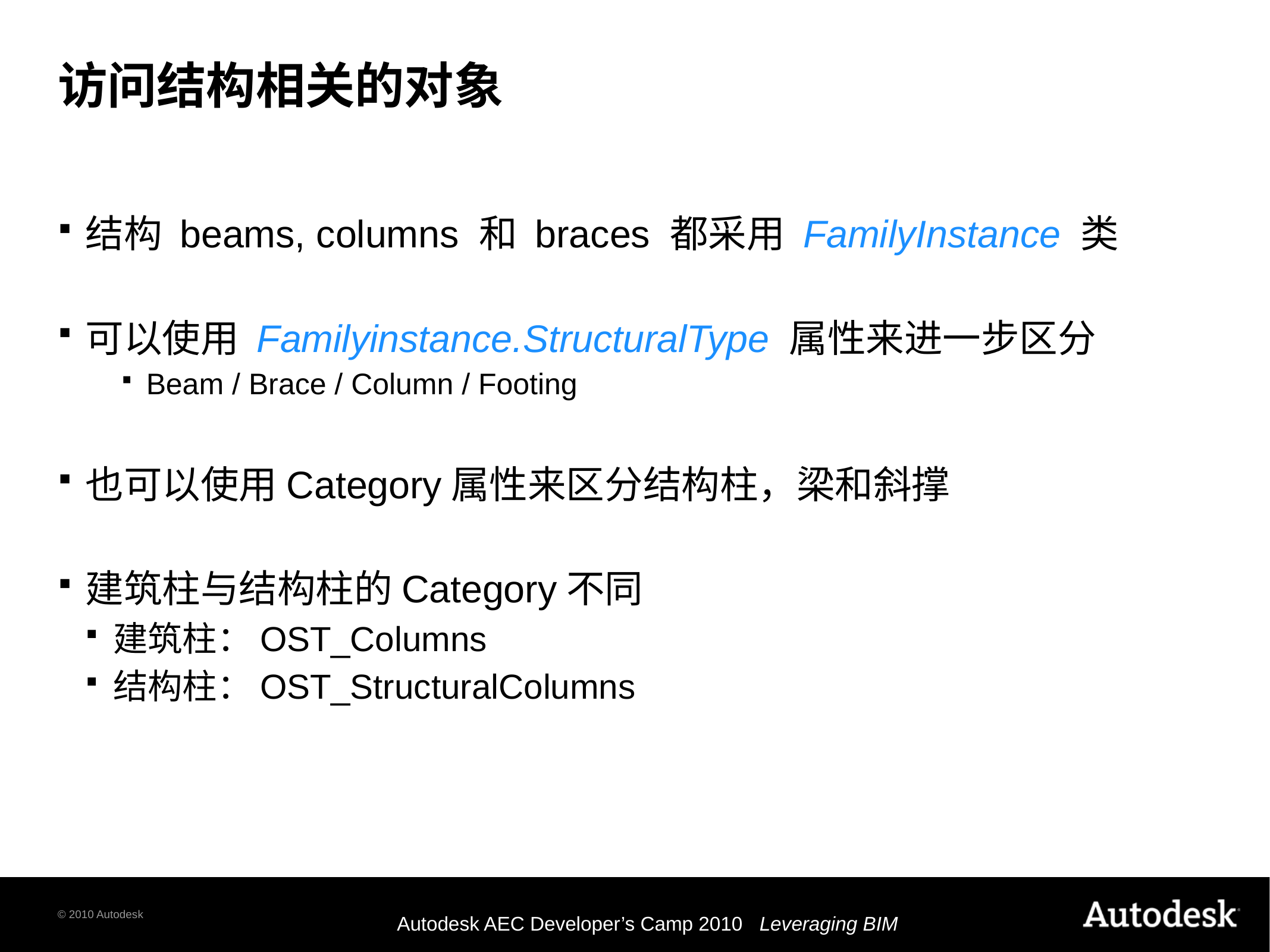

# 访问结构相关的对象
结构 beams, columns 和 braces 都采用 FamilyInstance 类

可以使用 Familyinstance.StructuralType 属性来进一步区分
Beam / Brace / Column / Footing

也可以使用Category属性来区分结构柱，梁和斜撑

建筑柱与结构柱的Category不同
建筑柱：OST_Columns
结构柱：OST_StructuralColumns